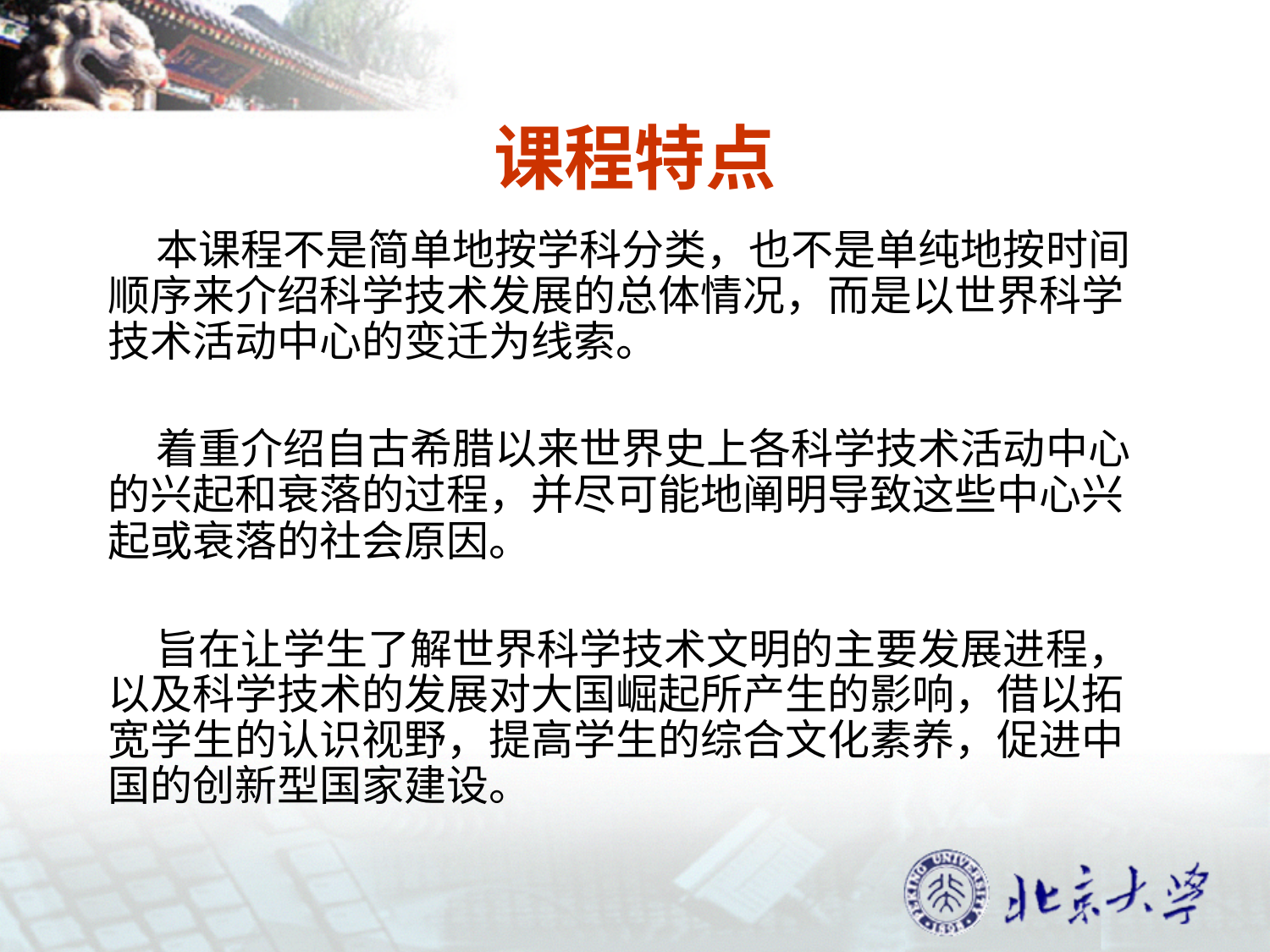

# 课程特点
    本课程不是简单地按学科分类，也不是单纯地按时间顺序来介绍科学技术发展的总体情况，而是以世界科学技术活动中心的变迁为线索。

    着重介绍自古希腊以来世界史上各科学技术活动中心的兴起和衰落的过程，并尽可能地阐明导致这些中心兴起或衰落的社会原因。

    旨在让学生了解世界科学技术文明的主要发展进程，以及科学技术的发展对大国崛起所产生的影响，借以拓宽学生的认识视野，提高学生的综合文化素养，促进中国的创新型国家建设。